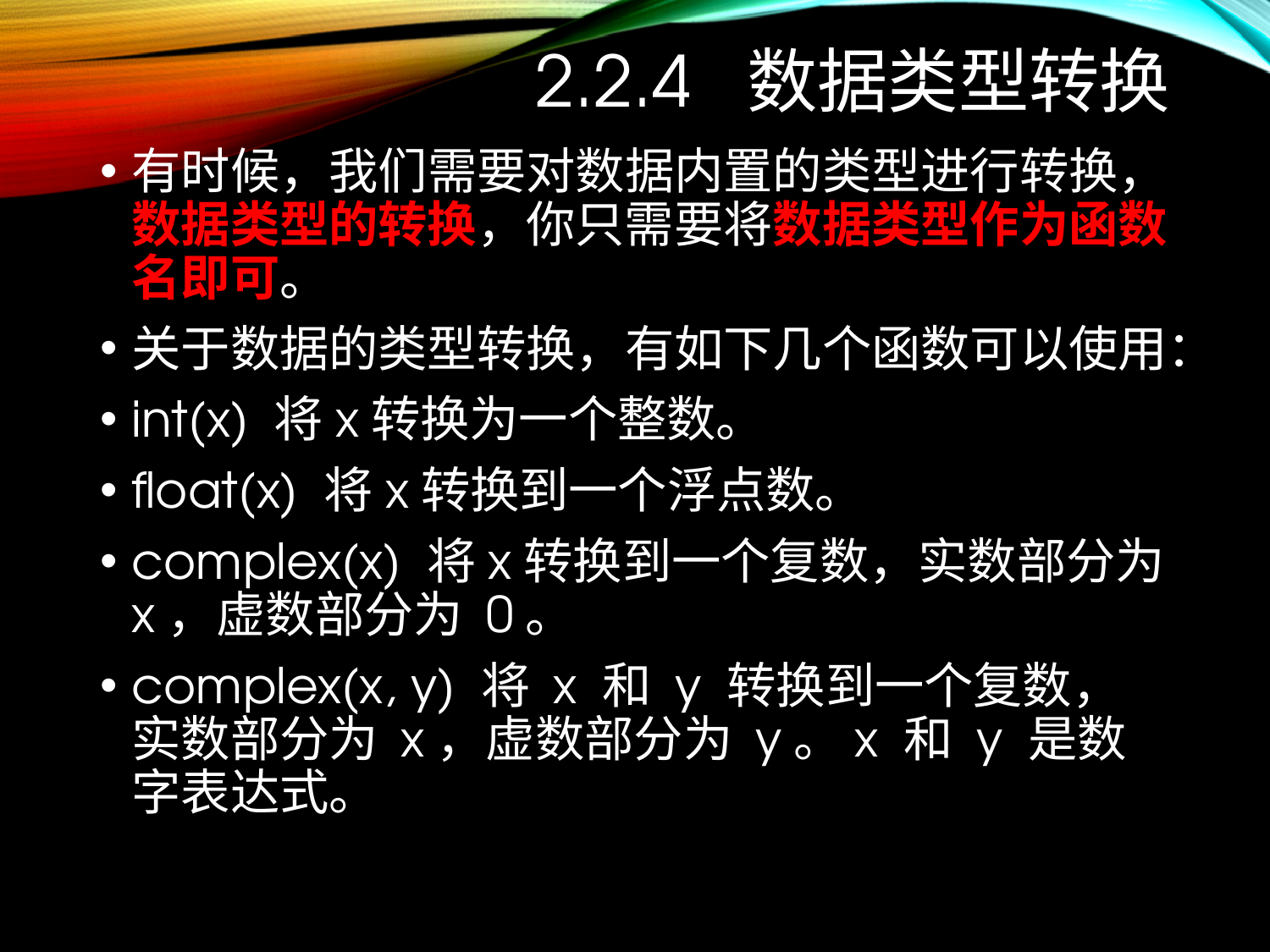

# 2.2.4  数据类型转换
有时候，我们需要对数据内置的类型进行转换，数据类型的转换，你只需要将数据类型作为函数名即可。
关于数据的类型转换，有如下几个函数可以使用：
int(x) 将x转换为一个整数。
float(x) 将x转换到一个浮点数。
complex(x) 将x转换到一个复数，实数部分为 x，虚数部分为 0。
complex(x, y) 将 x 和 y 转换到一个复数，实数部分为 x，虚数部分为 y。x 和 y 是数字表达式。